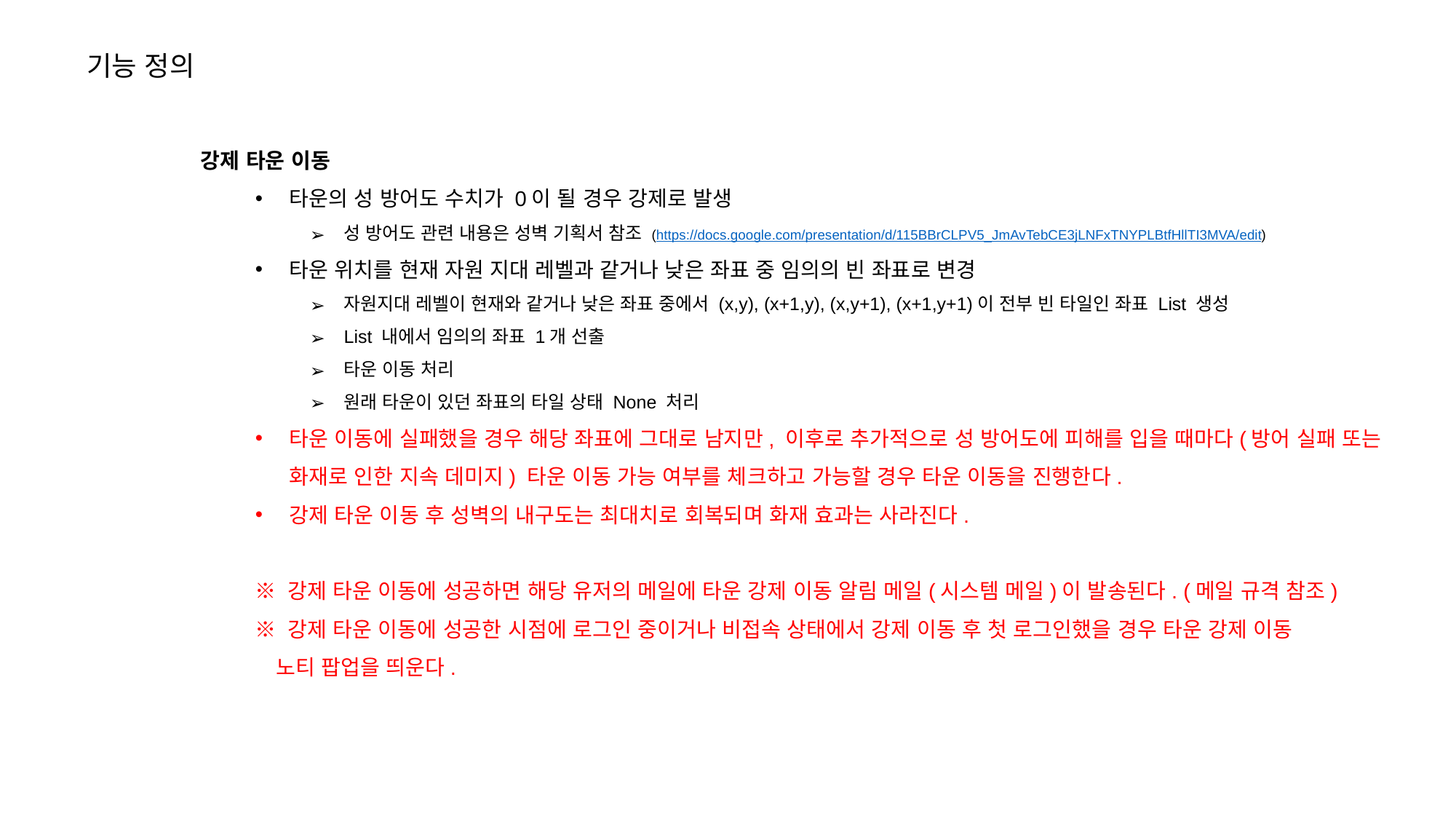

기능 정의
강제 타운 이동
타운의 성 방어도 수치가 0이 될 경우 강제로 발생
성 방어도 관련 내용은 성벽 기획서 참조 (https://docs.google.com/presentation/d/115BBrCLPV5_JmAvTebCE3jLNFxTNYPLBtfHllTI3MVA/edit)
타운 위치를 현재 자원 지대 레벨과 같거나 낮은 좌표 중 임의의 빈 좌표로 변경
자원지대 레벨이 현재와 같거나 낮은 좌표 중에서 (x,y), (x+1,y), (x,y+1), (x+1,y+1)이 전부 빈 타일인 좌표 List 생성
List 내에서 임의의 좌표 1개 선출
타운 이동 처리
원래 타운이 있던 좌표의 타일 상태 None 처리
타운 이동에 실패했을 경우 해당 좌표에 그대로 남지만, 이후로 추가적으로 성 방어도에 피해를 입을 때마다(방어 실패 또는 화재로 인한 지속 데미지) 타운 이동 가능 여부를 체크하고 가능할 경우 타운 이동을 진행한다.
강제 타운 이동 후 성벽의 내구도는 최대치로 회복되며 화재 효과는 사라진다.

※ 강제 타운 이동에 성공하면 해당 유저의 메일에 타운 강제 이동 알림 메일(시스템 메일)이 발송된다. (메일 규격 참조)
※ 강제 타운 이동에 성공한 시점에 로그인 중이거나 비접속 상태에서 강제 이동 후 첫 로그인했을 경우 타운 강제 이동
    노티 팝업을 띄운다.